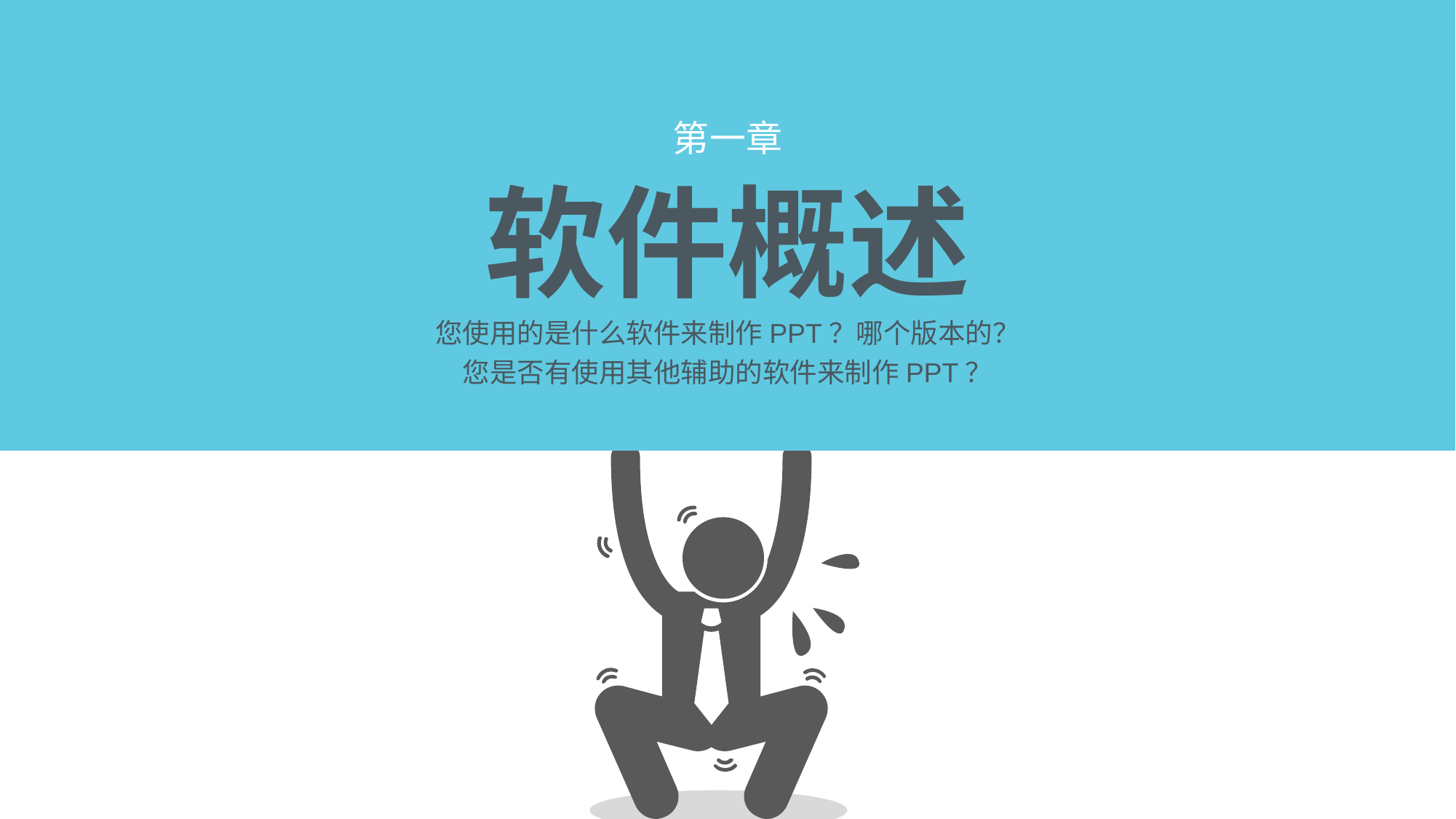

第一章
软件概述

您使用的是什么软件来制作PPT？哪个版本的？
您是否有使用其他辅助的软件来制作PPT？